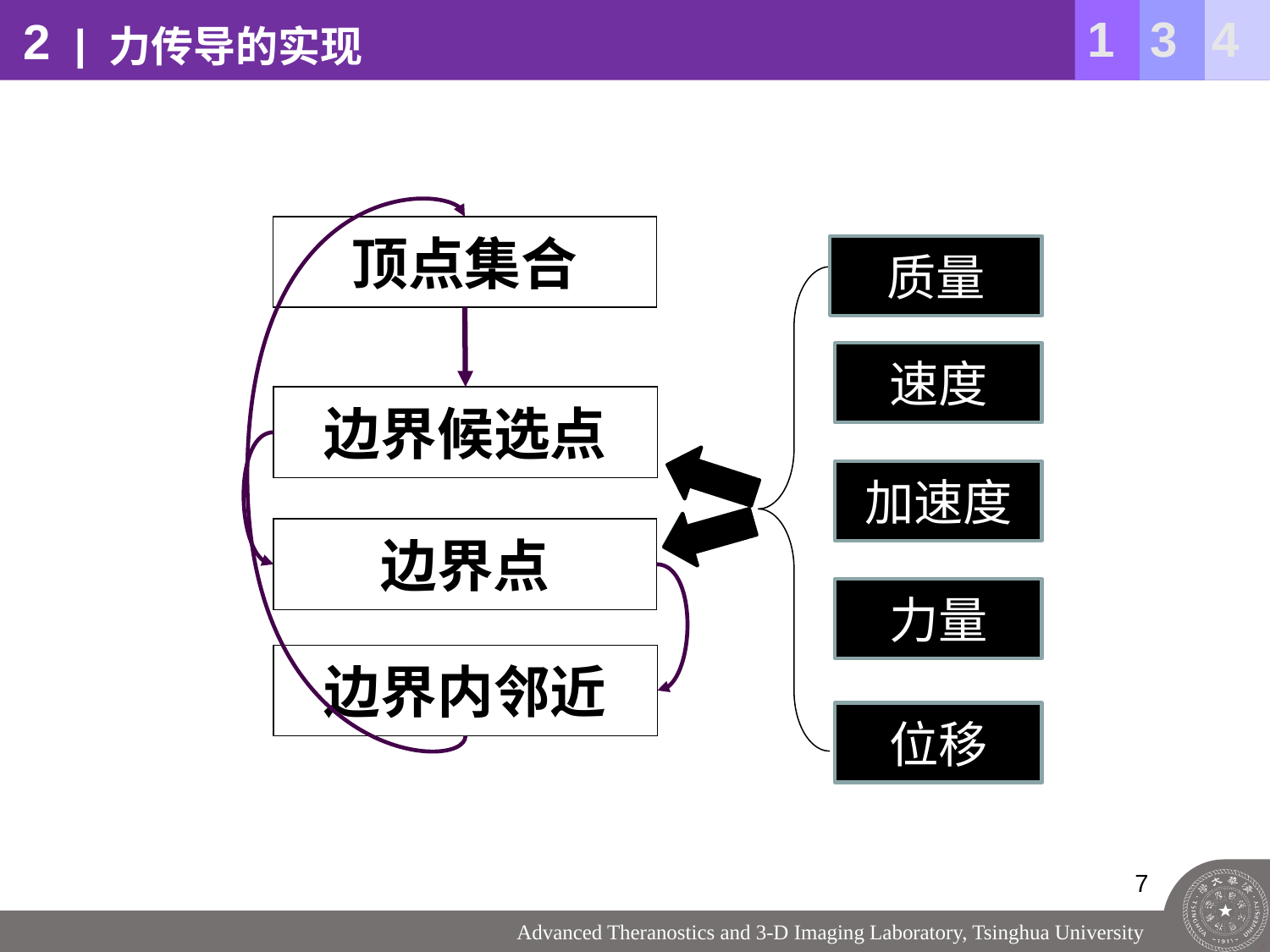

力传导的实现
顶点集合
质量

速度
边界候选点

加速度

边界点
力量
边界内邻近
位移
7
术中局部病灶数据与术前医学影像数据融合